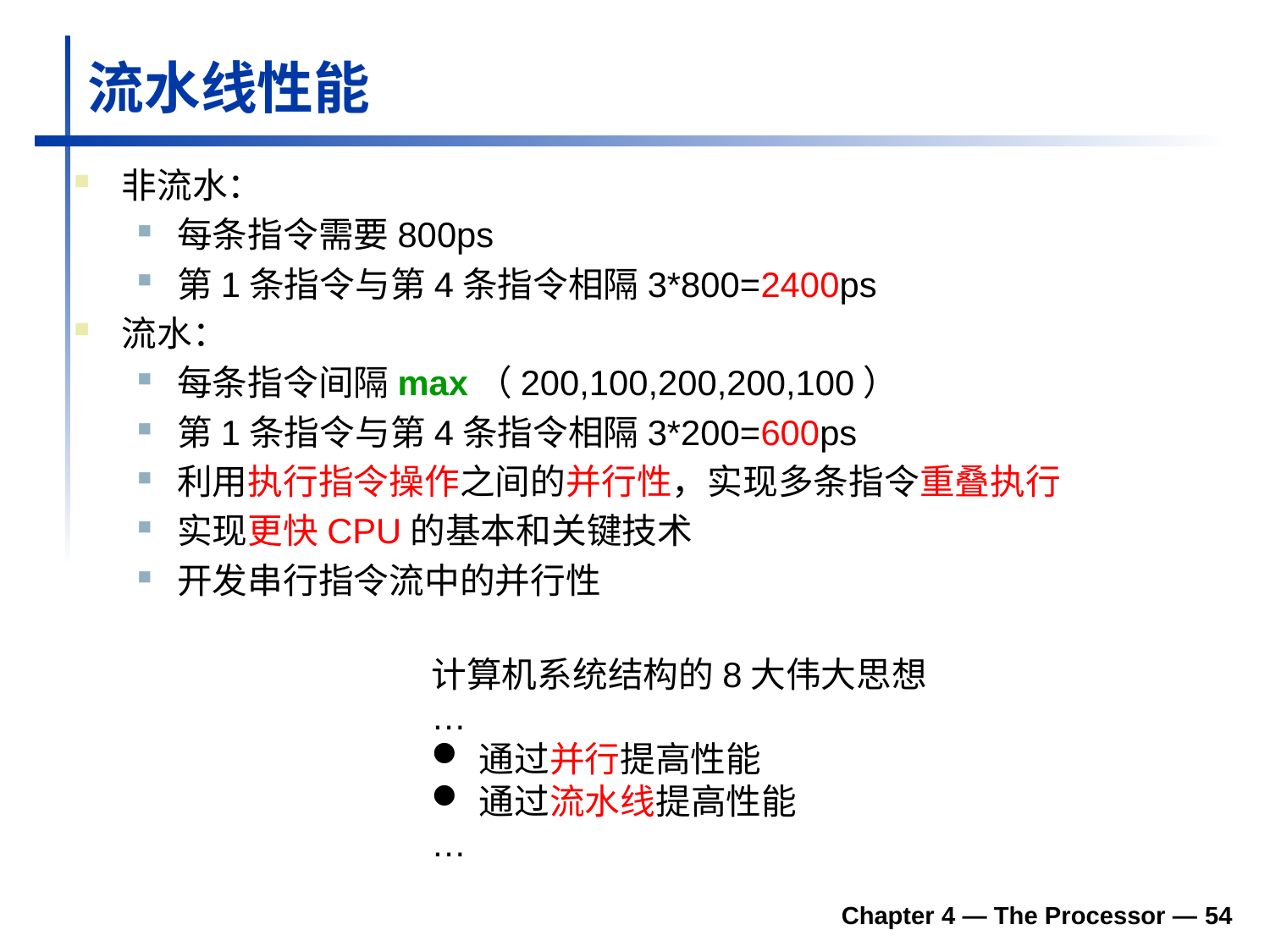

# 流水线性能
非流水：
每条指令需要800ps
第1条指令与第4条指令相隔3*800=2400ps
流水：
每条指令间隔max（200,100,200,200,100）
第1条指令与第4条指令相隔3*200=600ps
利用执行指令操作之间的并行性，实现多条指令重叠执行
实现更快CPU的基本和关键技术
开发串行指令流中的并行性
计算机系统结构的8大伟大思想
…
通过并行提高性能
通过流水线提高性能
…
Chapter 4 — The Processor — 54